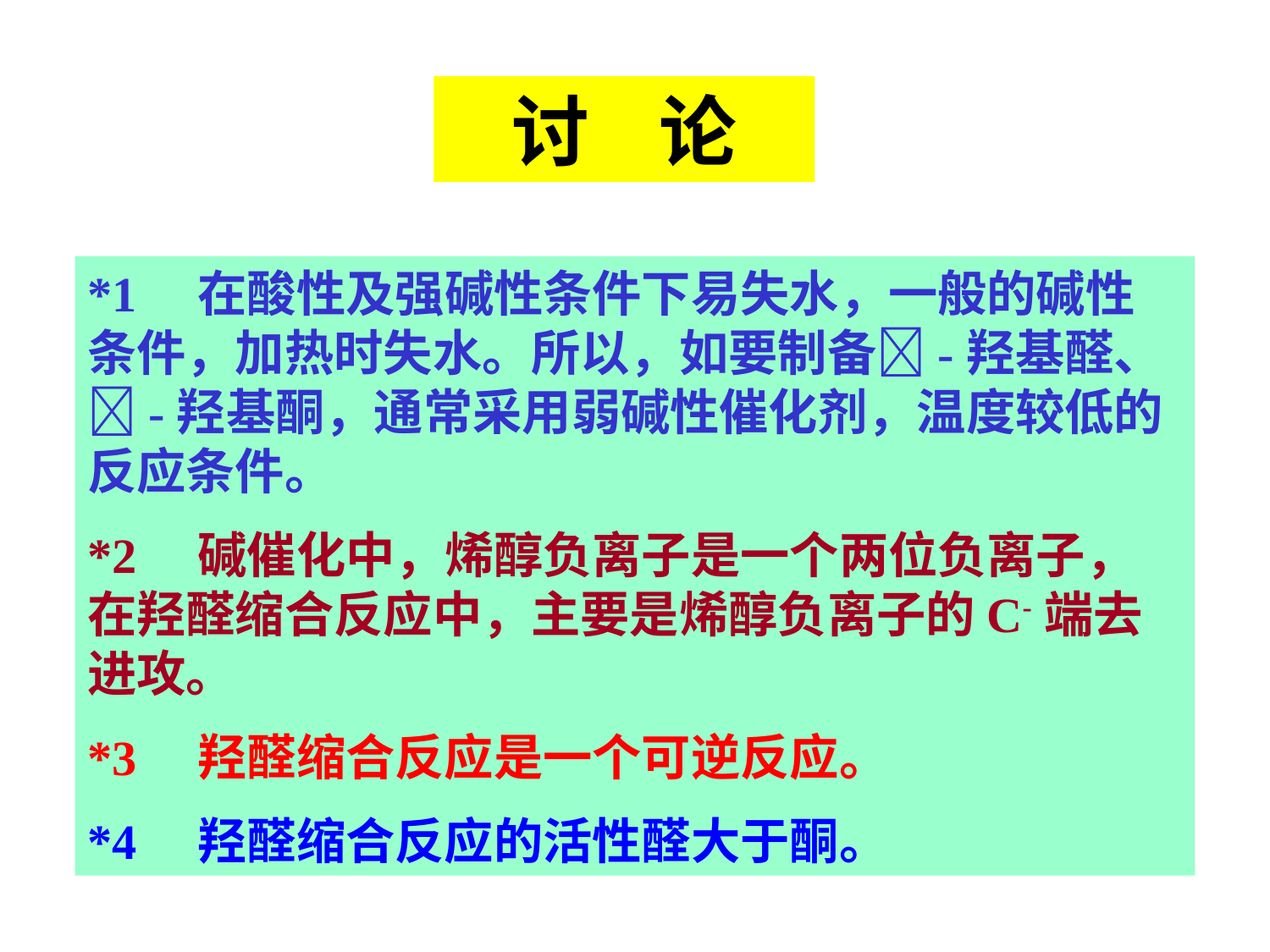

讨    论
*1    在酸性及强碱性条件下易失水，一般的碱性条件，加热时失水。所以，如要制备β-羟基醛、 β-羟基酮，通常采用弱碱性催化剂，温度较低的反应条件。
*2    碱催化中，烯醇负离子是一个两位负离子，在羟醛缩合反应中，主要是烯醇负离子的C-端去进攻。
*3    羟醛缩合反应是一个可逆反应。
*4    羟醛缩合反应的活性醛大于酮。